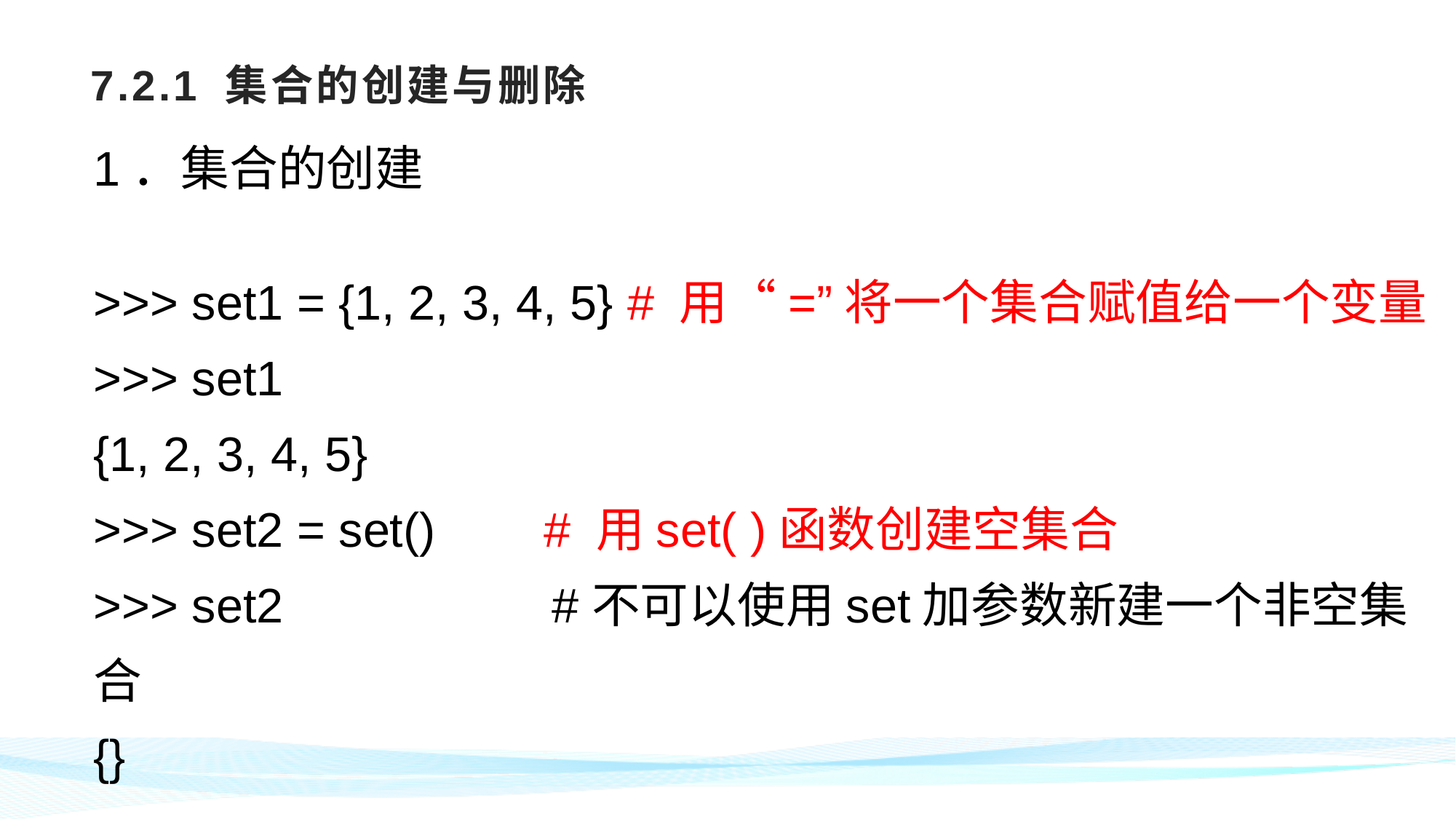

# 7.2.1 集合的创建与删除
1．集合的创建

>>> set1 = {1, 2, 3, 4, 5} # 用“=”将一个集合赋值给一个变量
>>> set1
{1, 2, 3, 4, 5}
>>> set2 = set()        # 用set( )函数创建空集合
>>> set2                    #不可以使用set加参数新建一个非空集合
{}

61